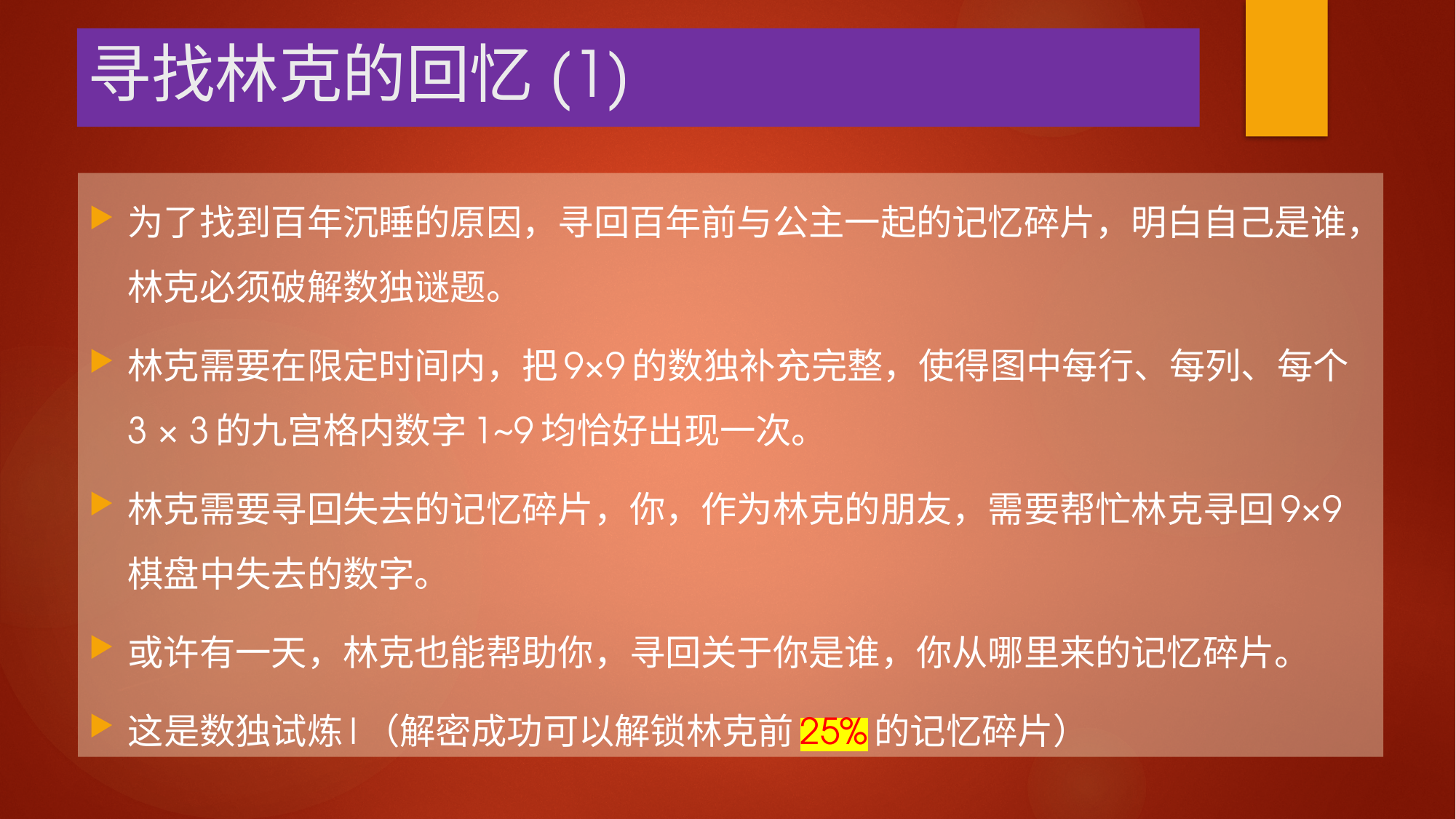

# 寻找林克的回忆(1)
为了找到百年沉睡的原因，寻回百年前与公主一起的记忆碎片，明白自己是谁，林克必须破解数独谜题。
林克需要在限定时间内，把9×9的数独补充完整，使得图中每行、每列、每个3 × 3的九宫格内数字1~9均恰好出现一次。
林克需要寻回失去的记忆碎片，你，作为林克的朋友，需要帮忙林克寻回9×9棋盘中失去的数字。
或许有一天，林克也能帮助你，寻回关于你是谁，你从哪里来的记忆碎片。
这是数独试炼I（解密成功可以解锁林克前25%的记忆碎片）